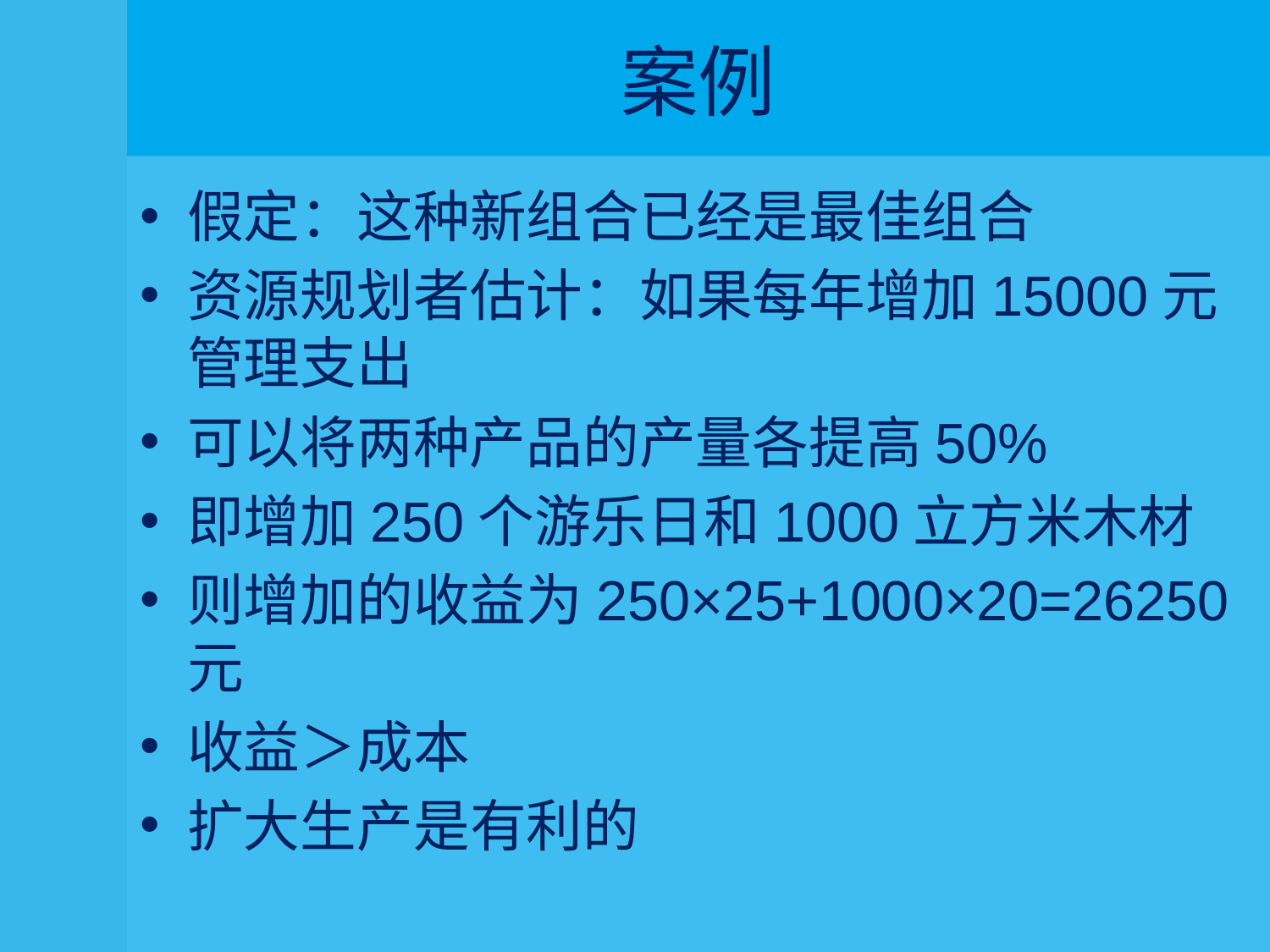

# 案例
假定：这种新组合已经是最佳组合
资源规划者估计：如果每年增加15000元管理支出
可以将两种产品的产量各提高50%
即增加250个游乐日和1000立方米木材
则增加的收益为250×25+1000×20=26250元
收益＞成本
扩大生产是有利的